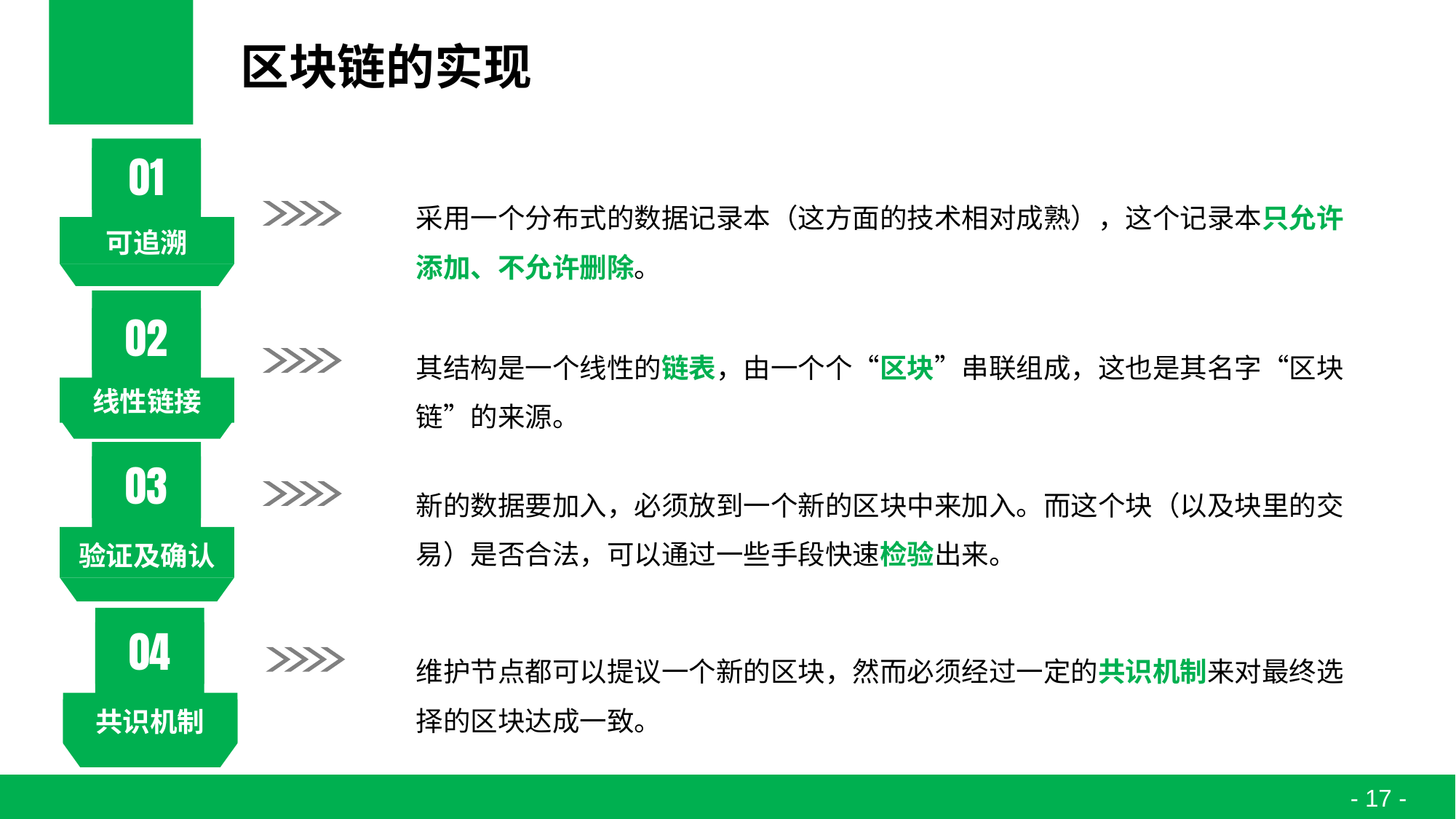

# 区块链的实现

01
采用一个分布式的数据记录本（这方面的技术相对成熟），这个记录本只允许添加、不允许删除。

可追溯

02
其结构是一个线性的链表，由一个个“区块”串联组成，这也是其名字“区块链”的来源。

线性链接

03
新的数据要加入，必须放到一个新的区块中来加入。而这个块（以及块里的交易）是否合法，可以通过一些手段快速检验出来。

验证及确认

04
维护节点都可以提议一个新的区块，然而必须经过一定的共识机制来对最终选择的区块达成一致。

共识机制